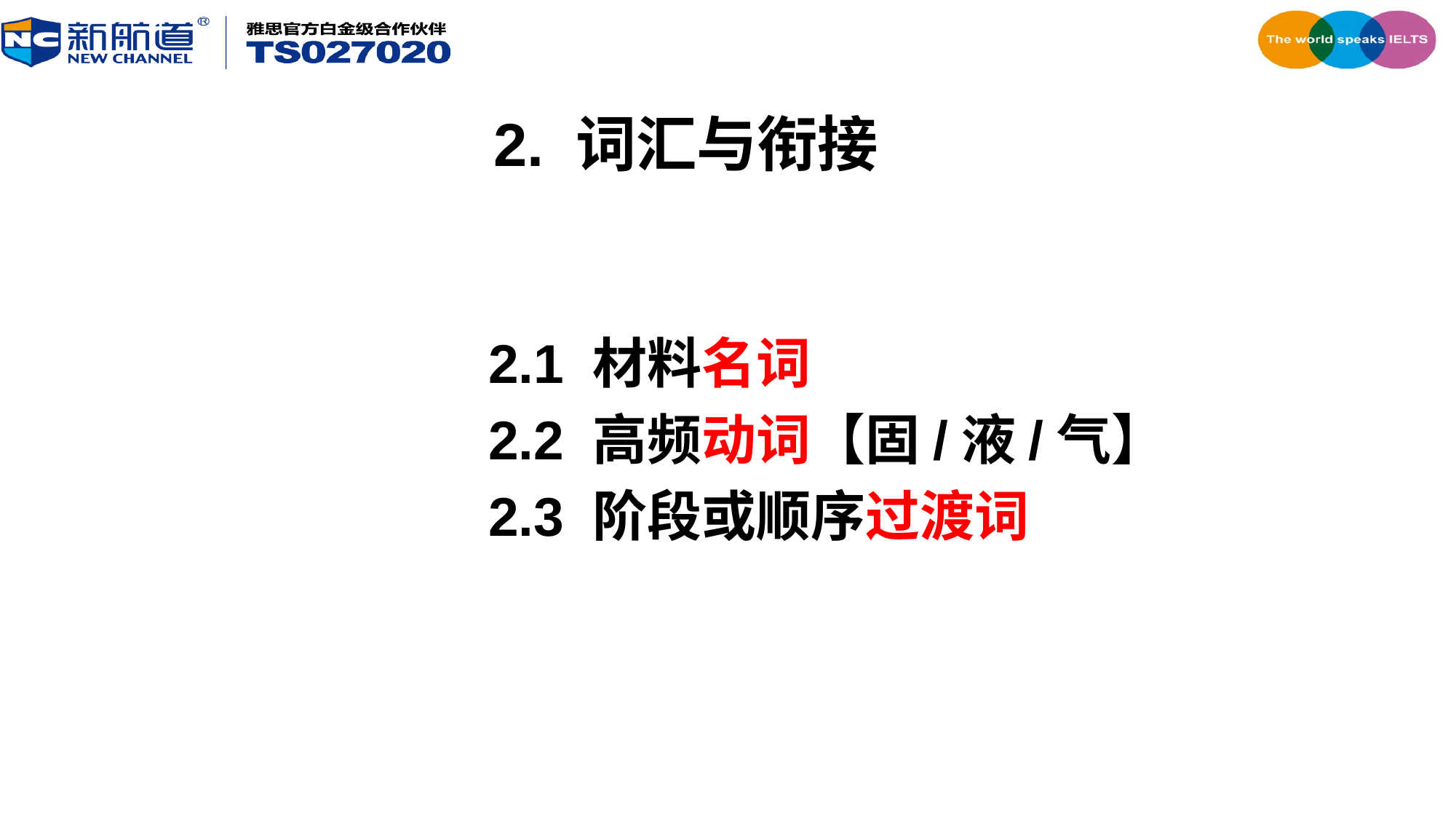

# 2. 词汇与衔接
2.1 材料名词
2.2 高频动词【固/液/气】
2.3 阶段或顺序过渡词